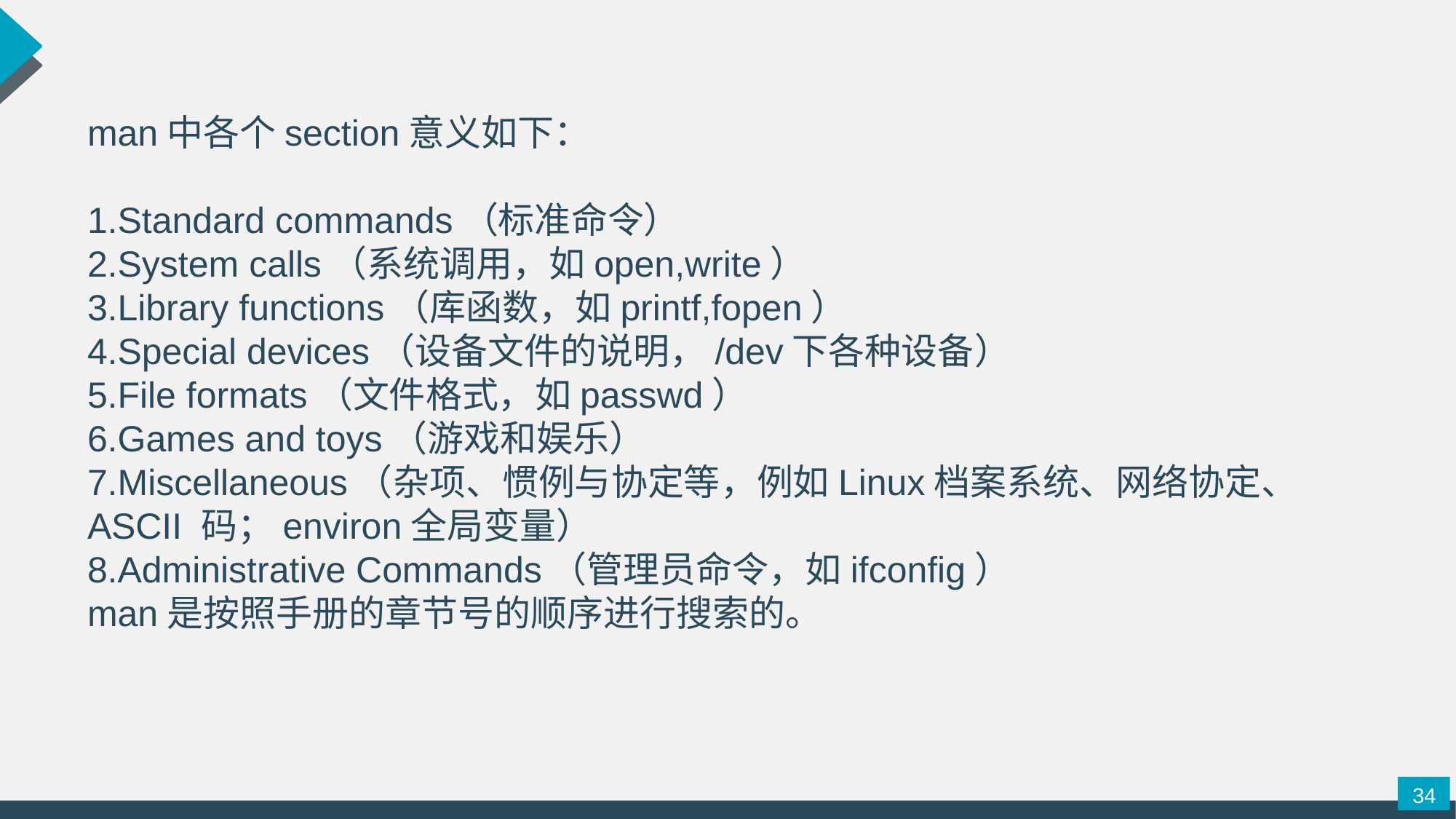

man中各个section意义如下：

1.Standard commands（标准命令）
2.System calls（系统调用，如open,write）
3.Library functions（库函数，如printf,fopen）
4.Special devices（设备文件的说明，/dev下各种设备）
5.File formats（文件格式，如passwd）
6.Games and toys（游戏和娱乐）
7.Miscellaneous（杂项、惯例与协定等，例如Linux档案系统、网络协定、ASCII 码；environ全局变量）
8.Administrative Commands（管理员命令，如ifconfig）
man是按照手册的章节号的顺序进行搜索的。